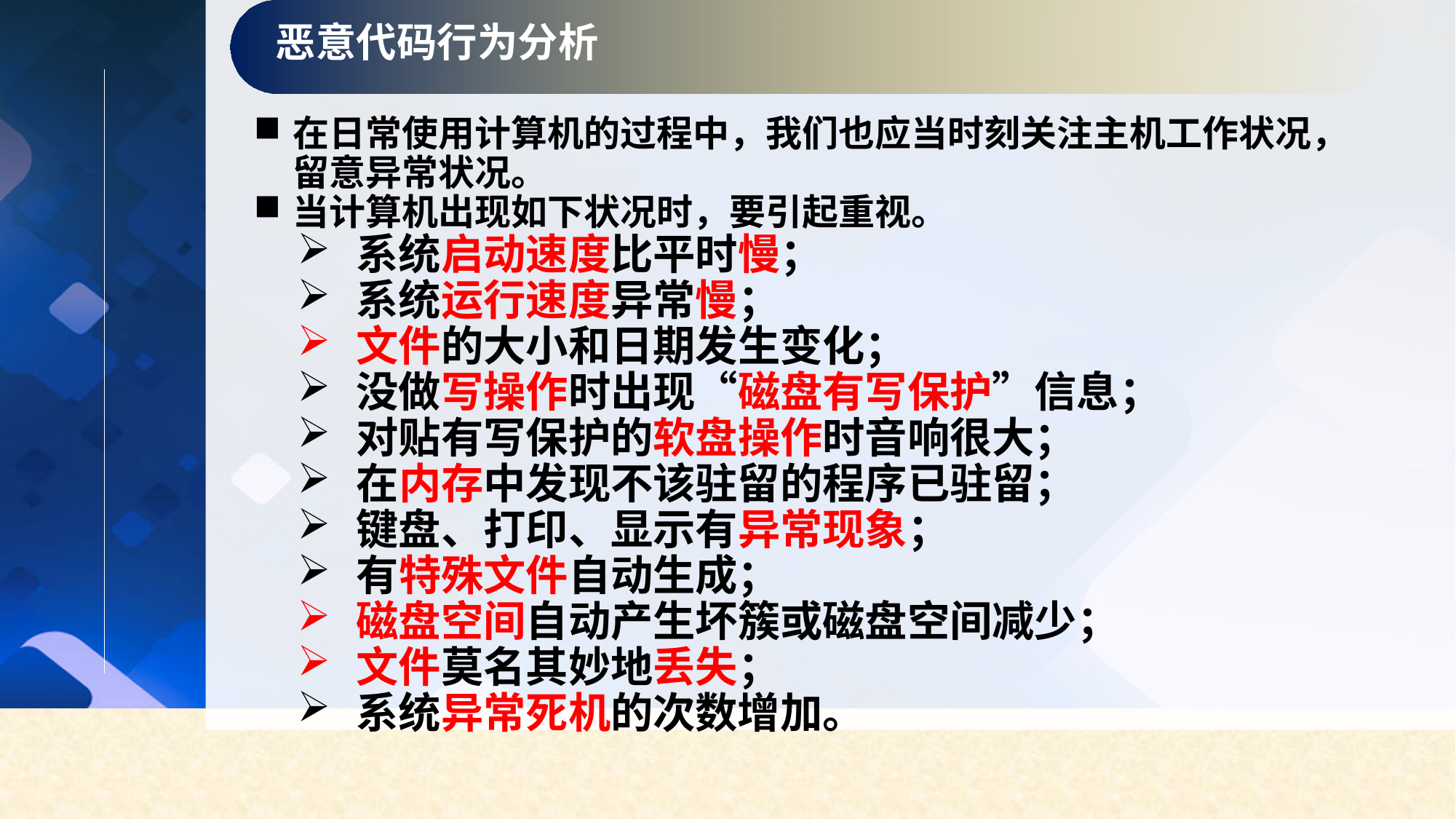

恶意代码行为分析
在日常使用计算机的过程中，我们也应当时刻关注主机工作状况，留意异常状况。
当计算机出现如下状况时，要引起重视。
系统启动速度比平时慢；
系统运行速度异常慢；
文件的大小和日期发生变化；
没做写操作时出现“磁盘有写保护”信息；
对贴有写保护的软盘操作时音响很大；
在内存中发现不该驻留的程序已驻留；
键盘、打印、显示有异常现象；
有特殊文件自动生成；
磁盘空间自动产生坏簇或磁盘空间减少；
文件莫名其妙地丢失；
系统异常死机的次数增加。